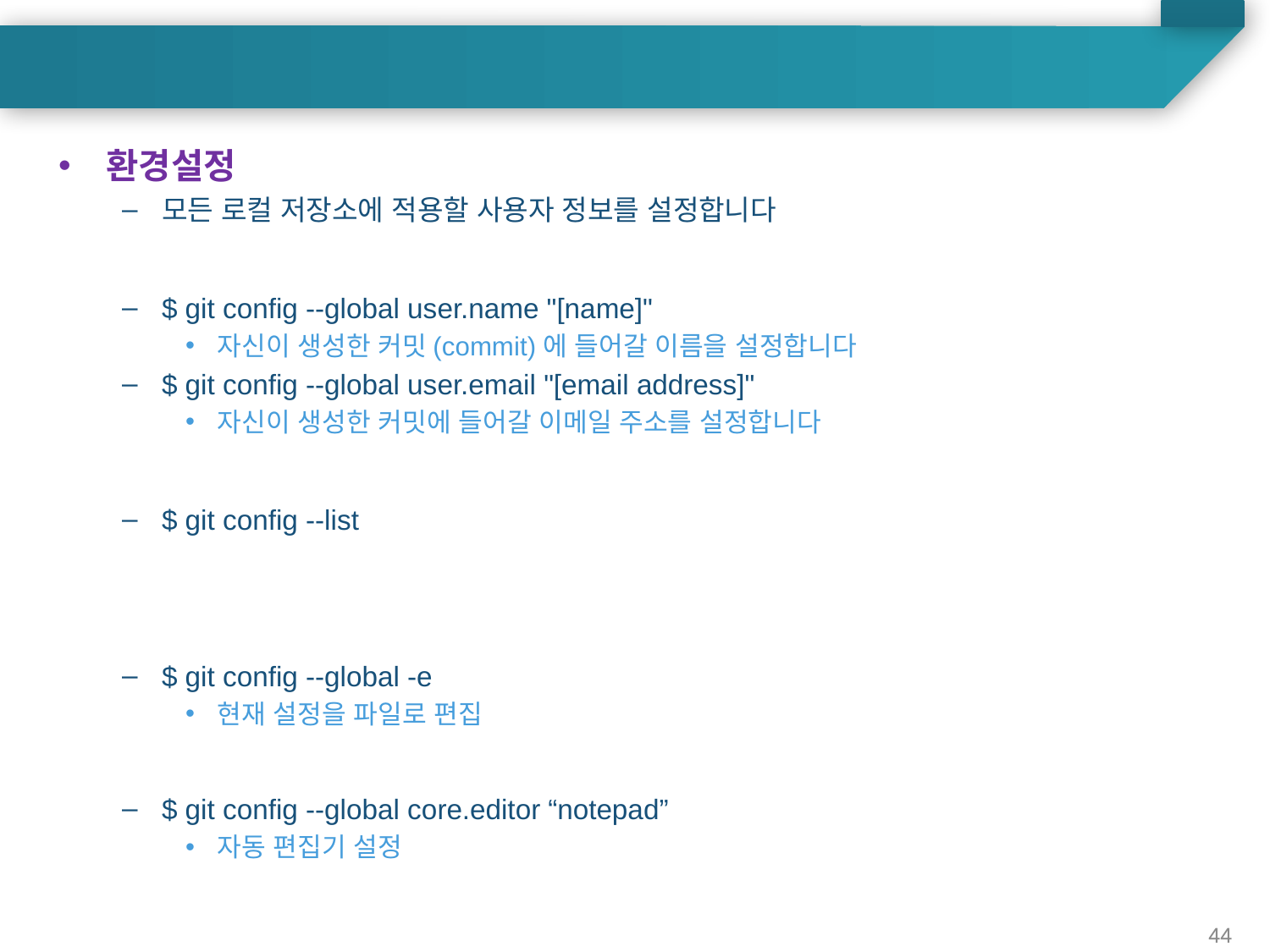

환경설정
모든 로컬 저장소에 적용할 사용자 정보를 설정합니다

$ git config --global user.name "[name]"
자신이 생성한 커밋(commit)에 들어갈 이름을 설정합니다
$ git config --global user.email "[email address]"
자신이 생성한 커밋에 들어갈 이메일 주소를 설정합니다

$ git config --list

$ git config --global -e
현재 설정을 파일로 편집

$ git config --global core.editor “notepad”
자동 편집기 설정

44